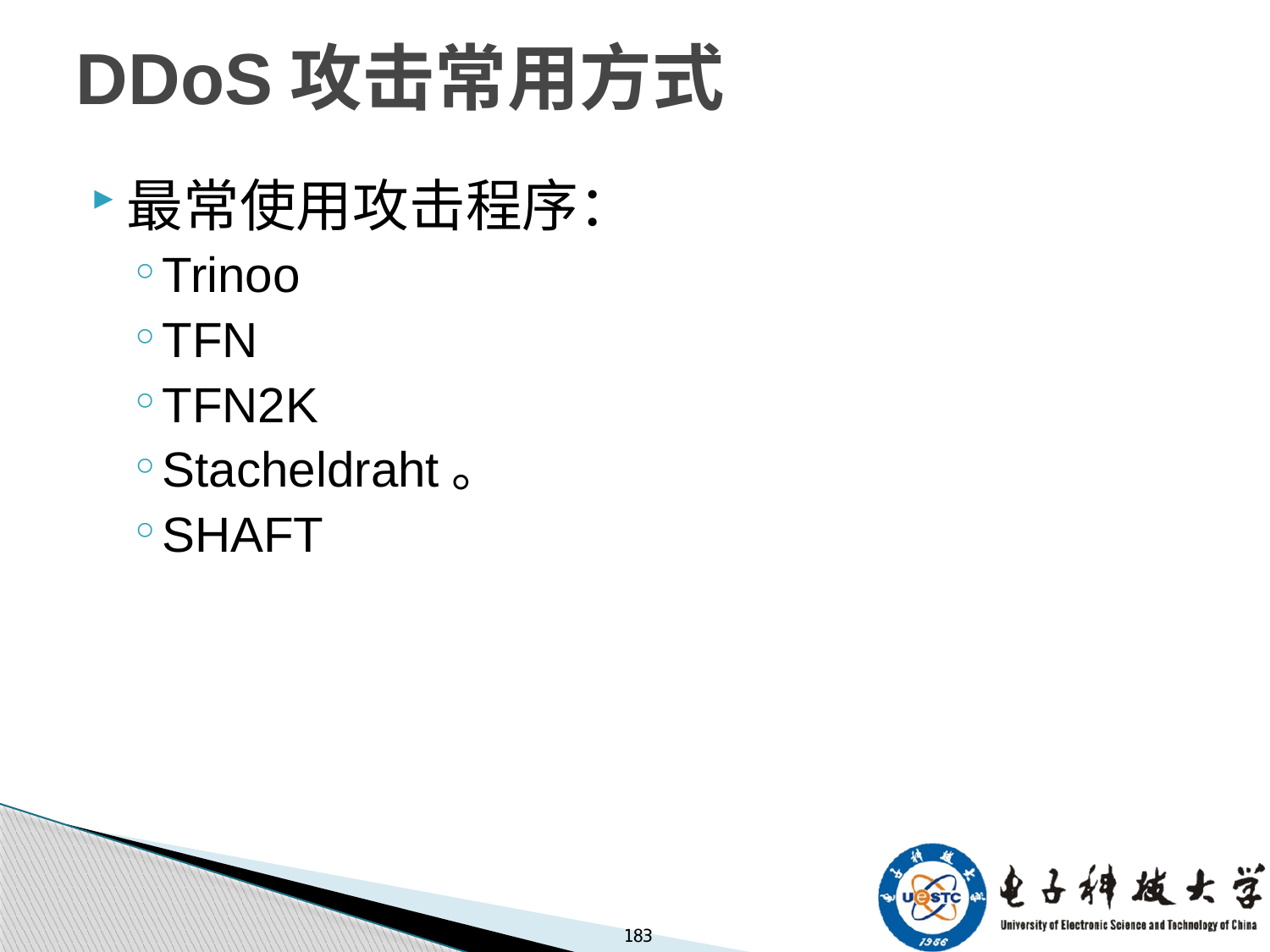

# DDoS攻击常用方式
最常使用攻击程序：
Trinoo
TFN
TFN2K
Stacheldraht。
SHAFT
183